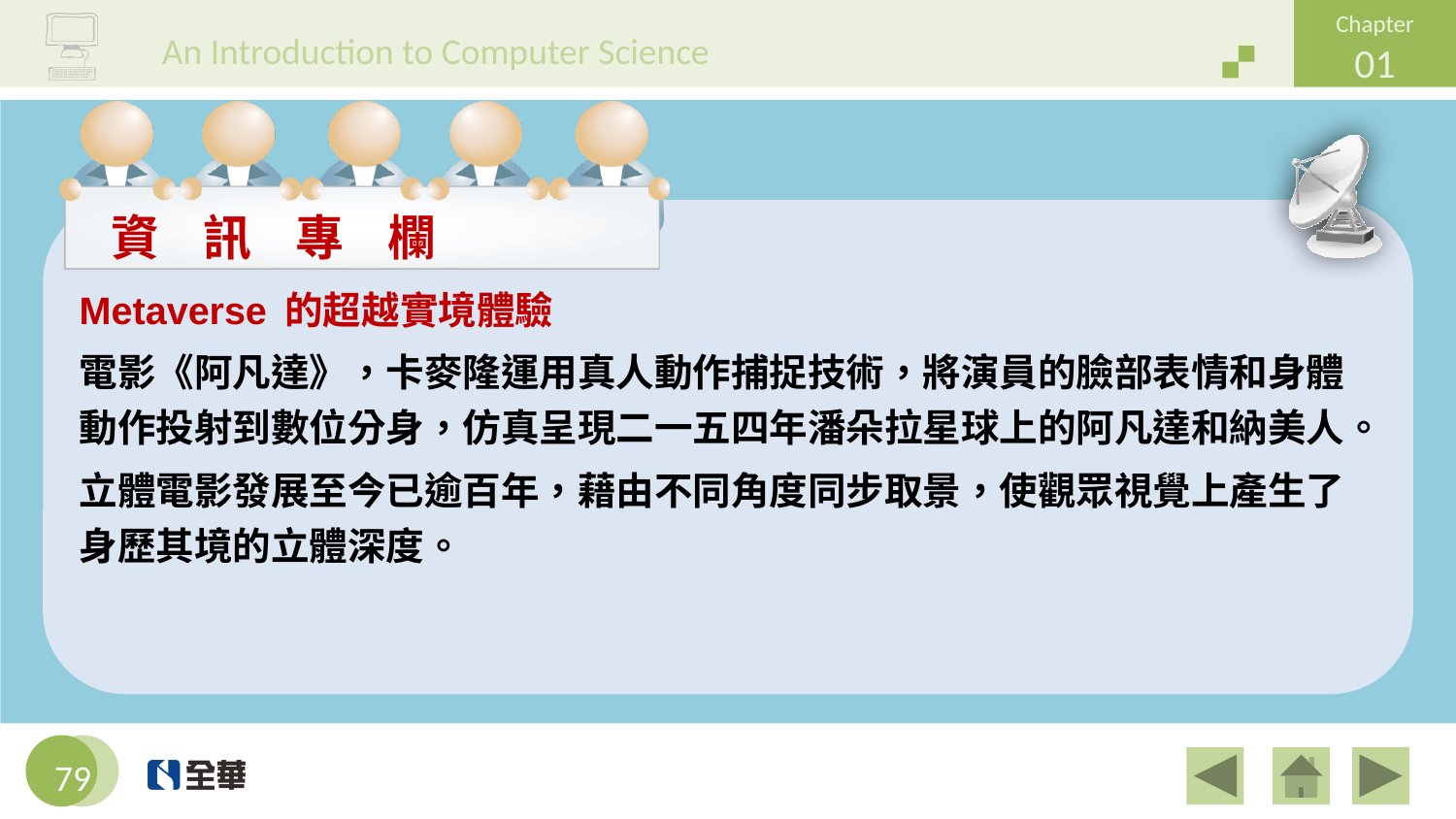

Metaverse 的超越實境體驗
電影《阿凡達》，卡麥隆運用真人動作捕捉技術，將演員的臉部表情和身體動作投射到數位分身，仿真呈現二一五四年潘朵拉星球上的阿凡達和納美人。
立體電影發展至今已逾百年，藉由不同角度同步取景，使觀眾視覺上產生了身歷其境的立體深度。